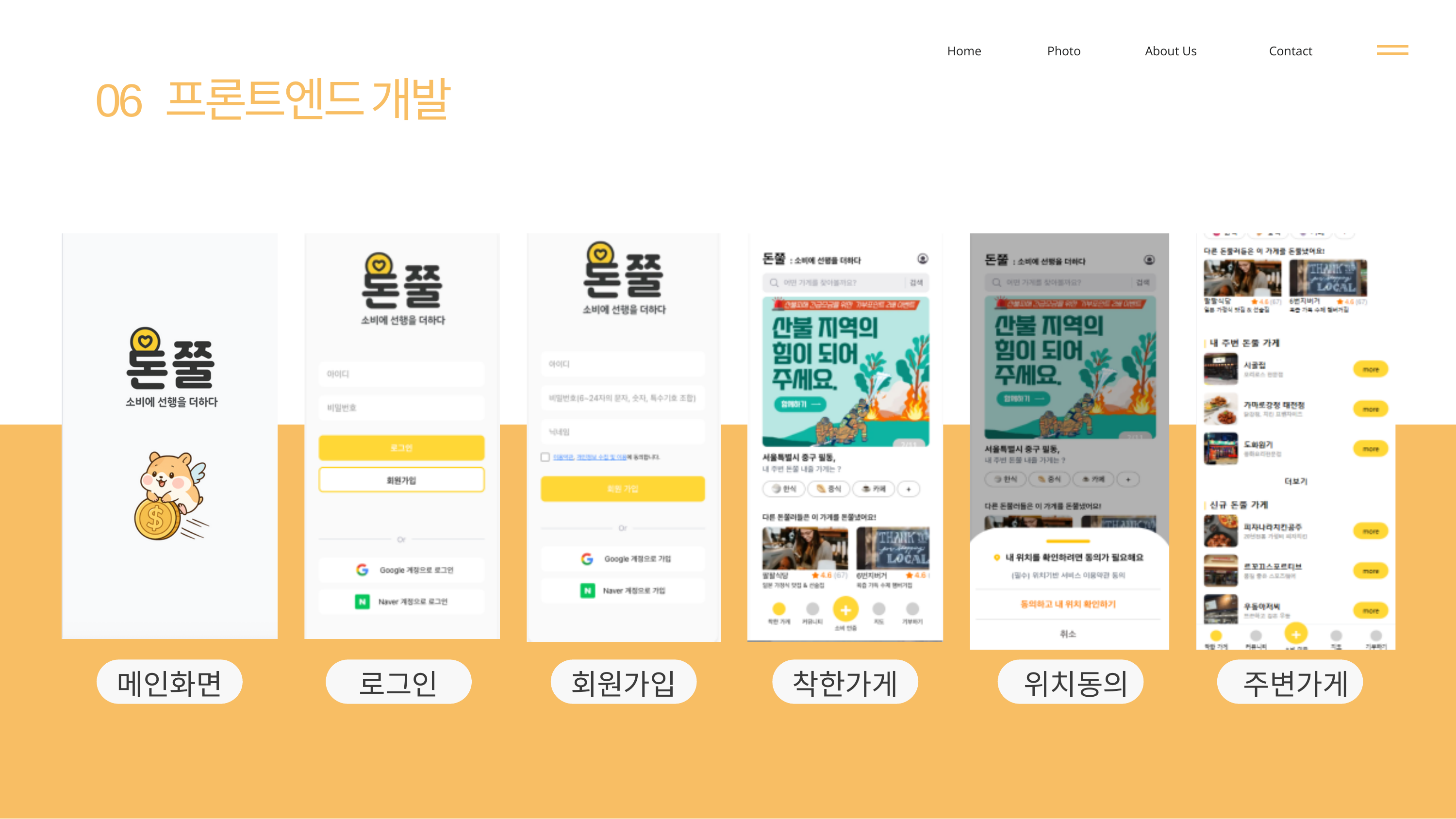

Home
Photo
About Us
Contact

06 프론트엔드 개발

메인화면
로그인
회원가입
착한가게
위치동의
주변가게